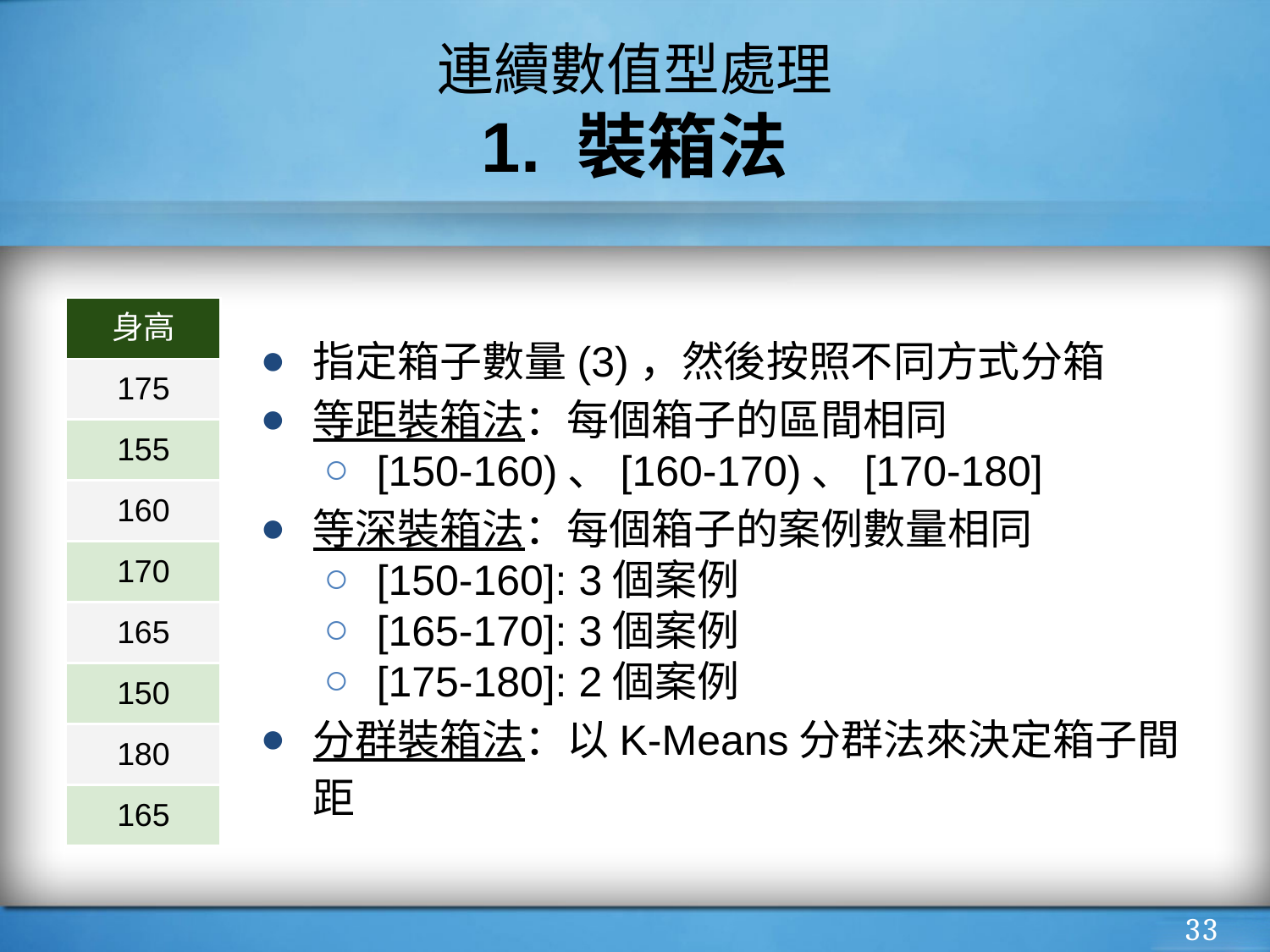

# 連續數值型處理
1. 裝箱法
指定箱子數量(3)，然後按照不同方式分箱
等距裝箱法：每個箱子的區間相同
[150-160)、[160-170)、[170-180]
等深裝箱法：每個箱子的案例數量相同
[150-160]: 3個案例
[165-170]: 3個案例
[175-180]: 2個案例
分群裝箱法：以K-Means分群法來決定箱子間距
| 身高 |
| --- |
| 175 |
| 155 |
| 160 |
| 170 |
| 165 |
| 150 |
| 180 |
| 165 |
33